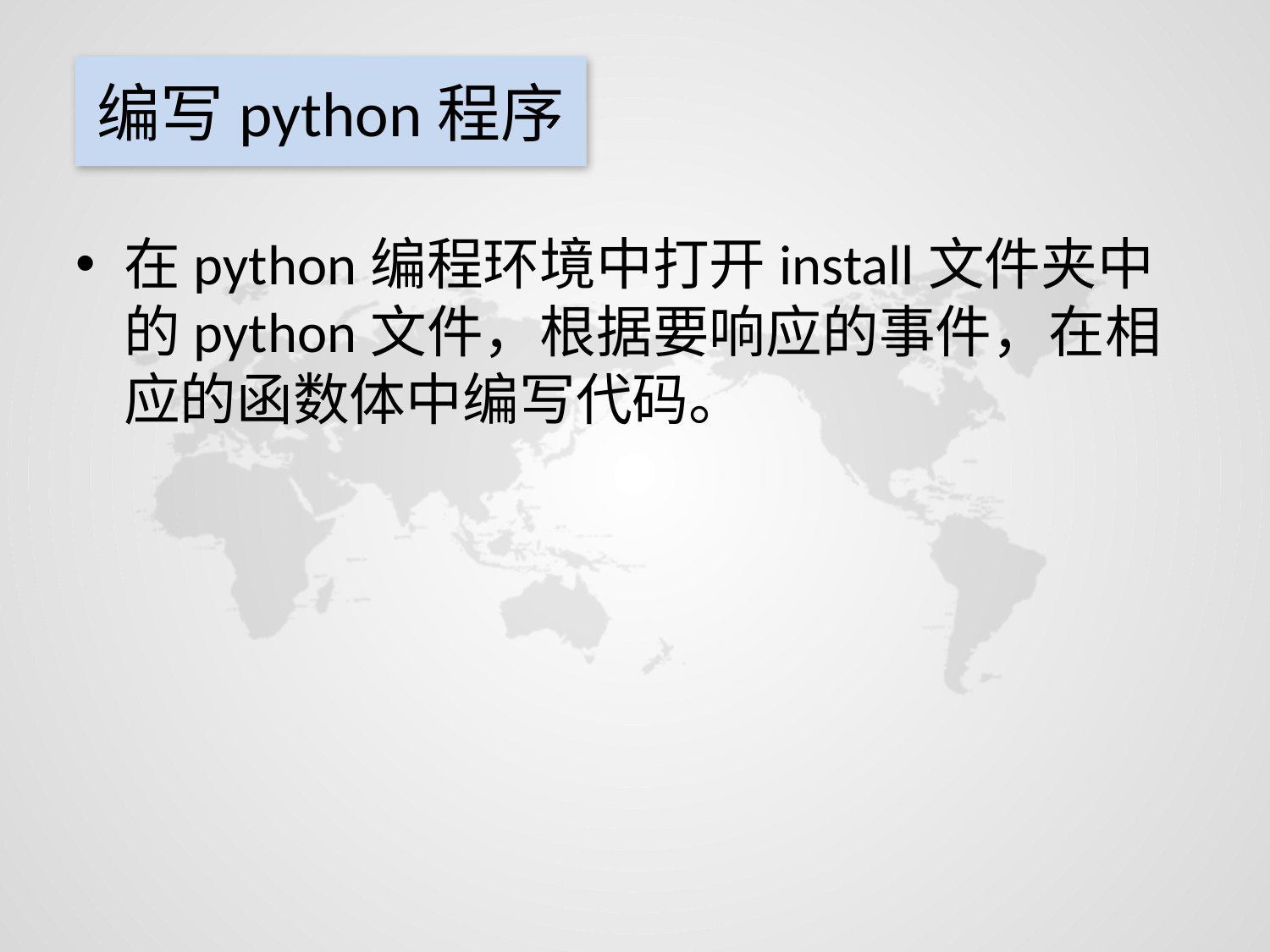

# 编写python程序
在python编程环境中打开install文件夹中的python文件，根据要响应的事件，在相应的函数体中编写代码。